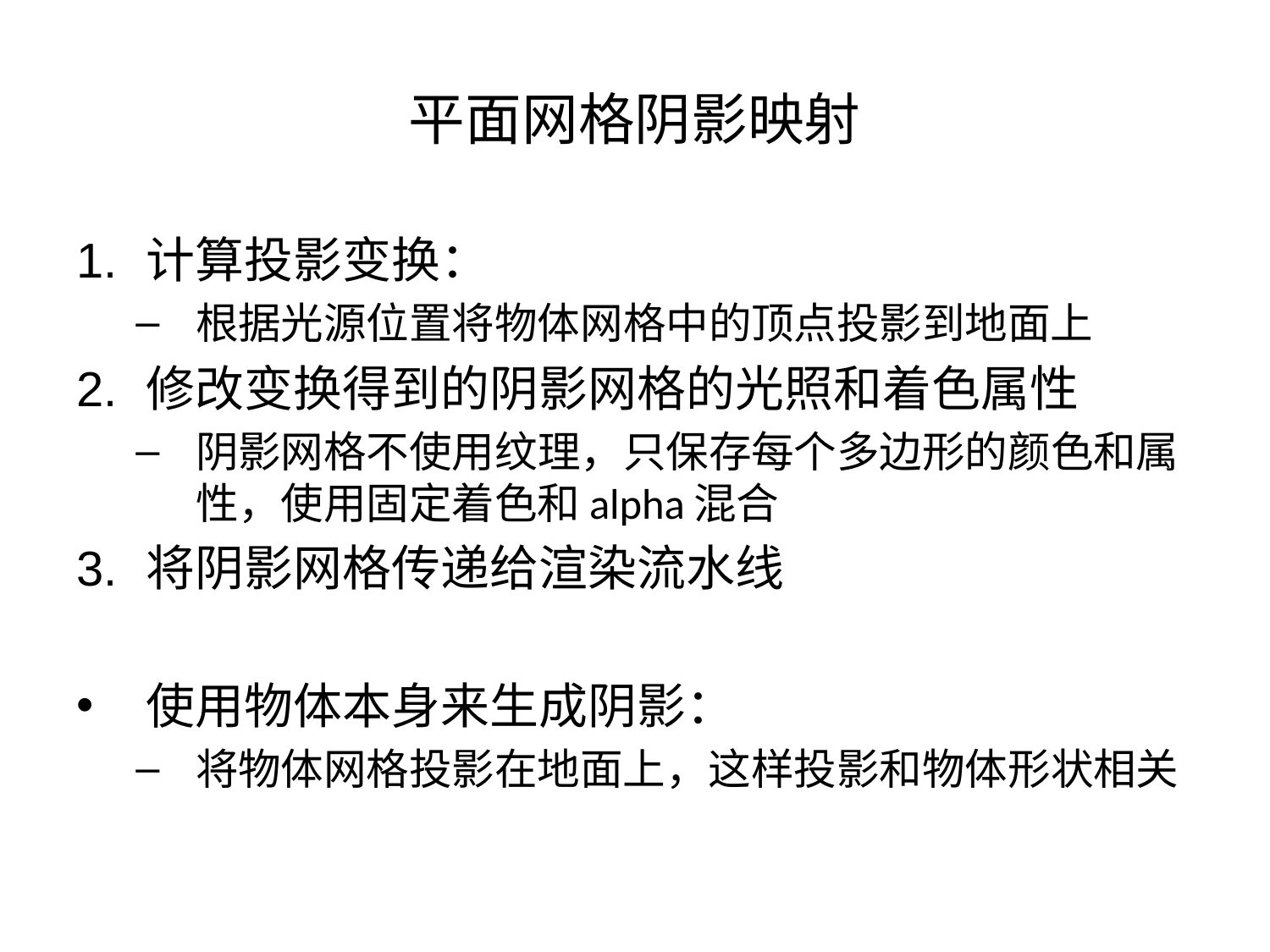

# 平面网格阴影映射
计算投影变换：
根据光源位置将物体网格中的顶点投影到地面上
修改变换得到的阴影网格的光照和着色属性
阴影网格不使用纹理，只保存每个多边形的颜色和属性，使用固定着色和alpha混合
将阴影网格传递给渲染流水线

使用物体本身来生成阴影：
将物体网格投影在地面上，这样投影和物体形状相关